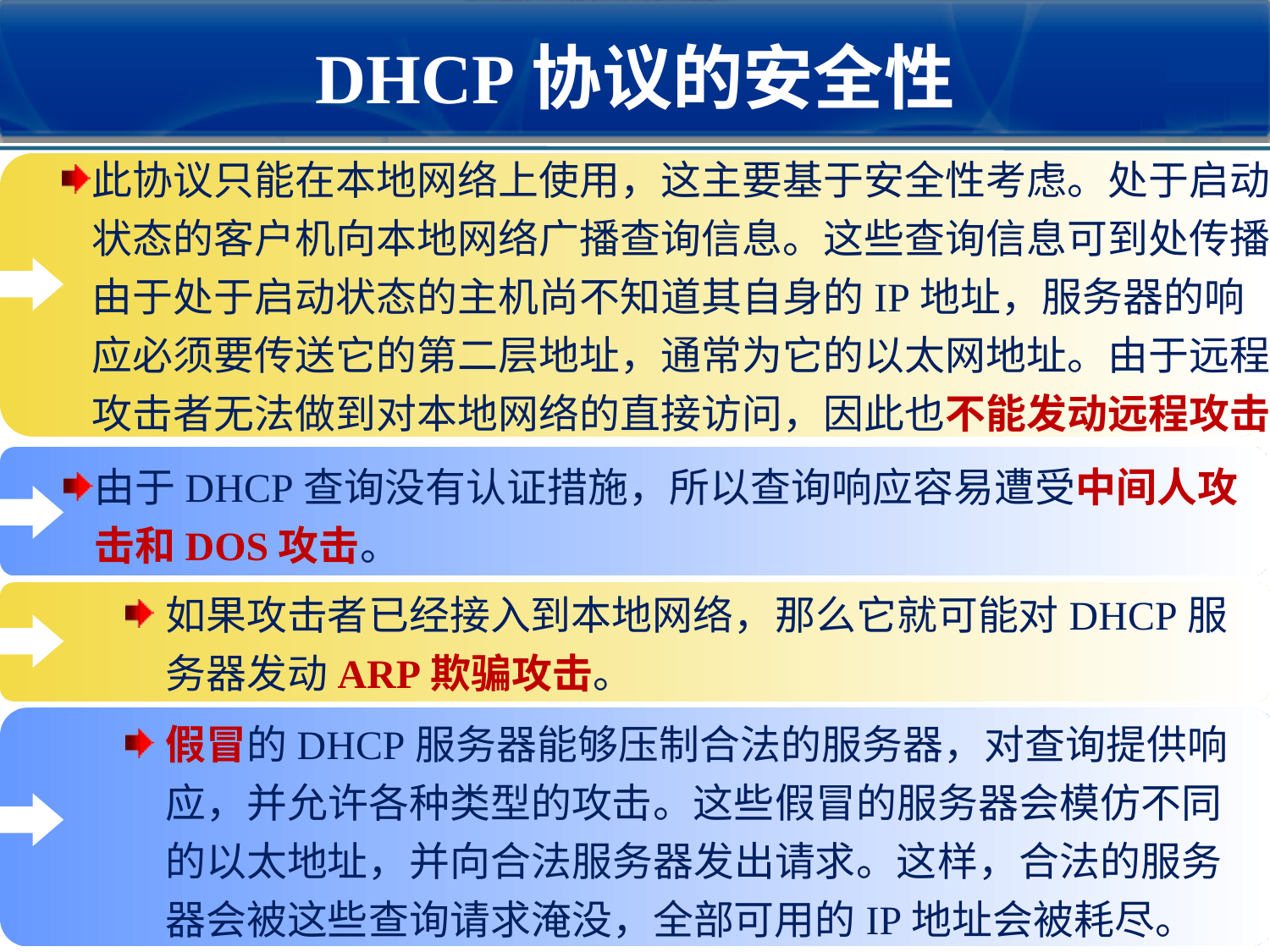

DHCP协议的安全性
此协议只能在本地网络上使用，这主要基于安全性考虑。处于启动状态的客户机向本地网络广播查询信息。这些查询信息可到处传播。由于处于启动状态的主机尚不知道其自身的IP地址，服务器的响应必须要传送它的第二层地址，通常为它的以太网地址。由于远程攻击者无法做到对本地网络的直接访问，因此也不能发动远程攻击。

由于DHCP查询没有认证措施，所以查询响应容易遭受中间人攻击和DOS攻击。

如果攻击者已经接入到本地网络，那么它就可能对DHCP服务器发动ARP欺骗攻击。

假冒的DHCP服务器能够压制合法的服务器，对查询提供响应，并允许各种类型的攻击。这些假冒的服务器会模仿不同的以太地址，并向合法服务器发出请求。这样，合法的服务器会被这些查询请求淹没，全部可用的IP地址会被耗尽。